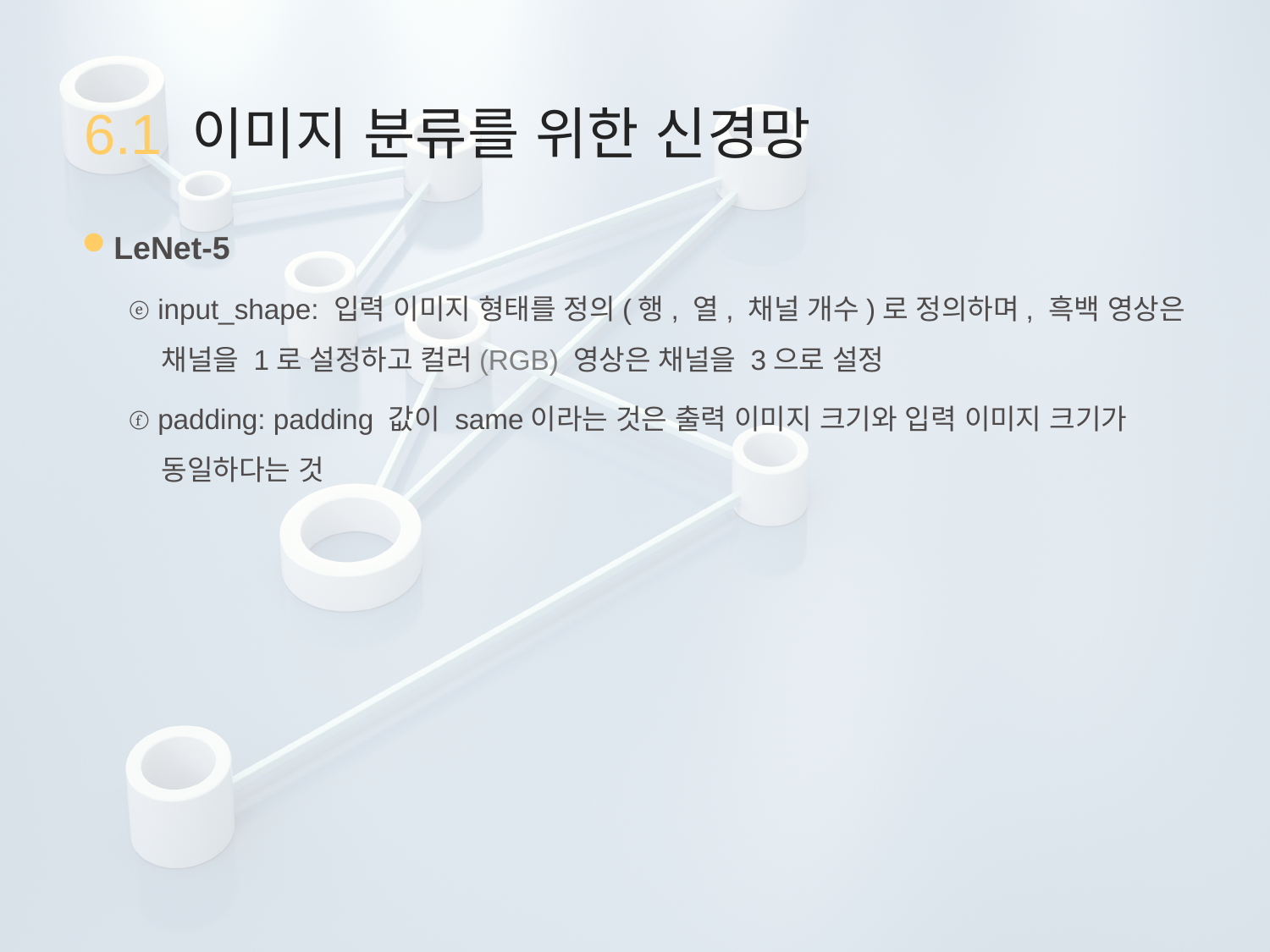

# 6.1 이미지 분류를 위한 신경망
LeNet-5
ⓔ input_shape: 입력 이미지 형태를 정의(행, 열, 채널 개수)로 정의하며, 흑백 영상은 채널을 1로 설정하고 컬러(RGB) 영상은 채널을 3으로 설정
ⓕ padding: padding 값이 same이라는 것은 출력 이미지 크기와 입력 이미지 크기가    동일하다는 것